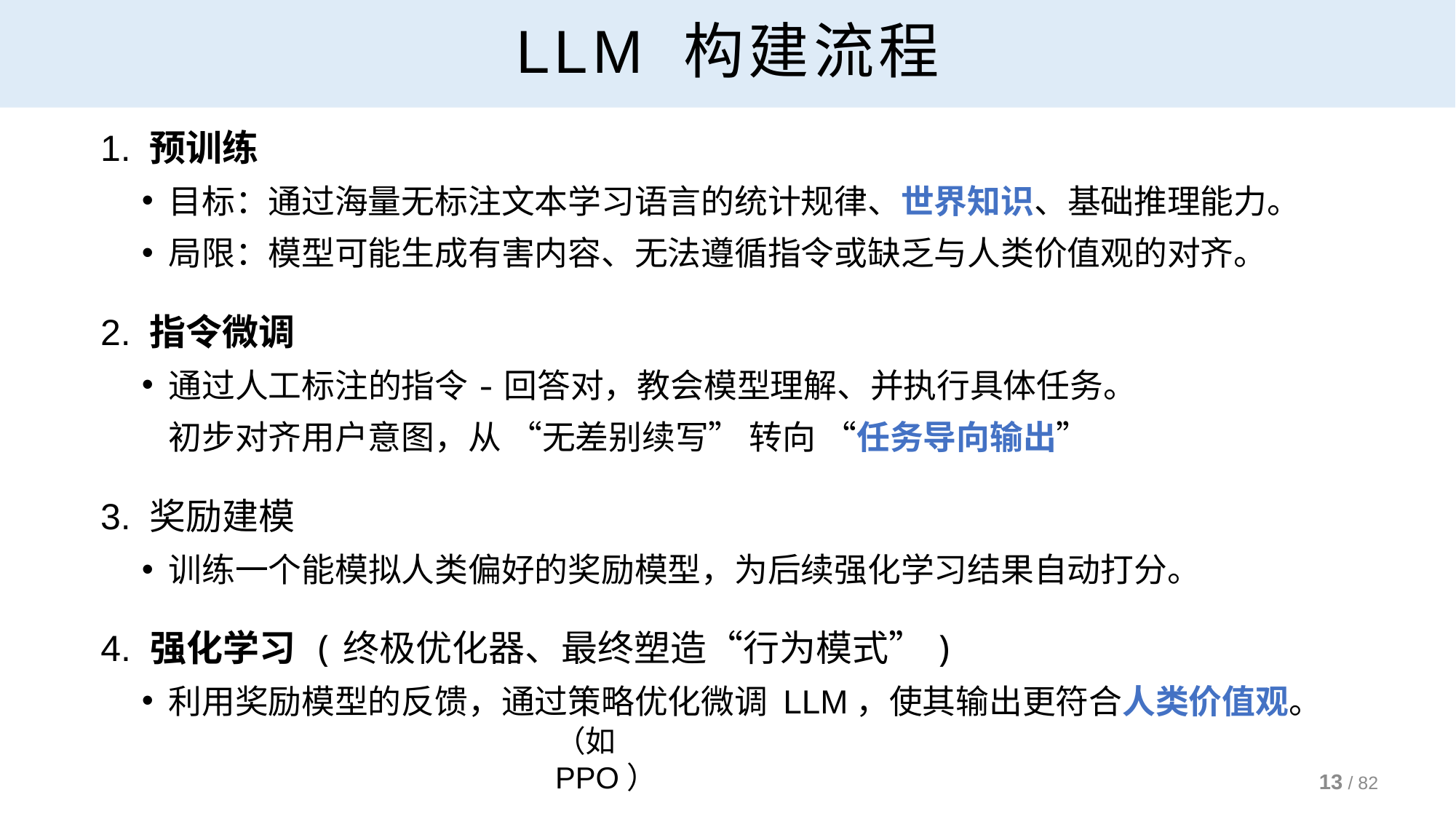

# LLM 构建流程
1. 预训练
目标：通过海量无标注文本学习语言的统计规律、世界知识、基础推理能力。
局限：模型可能生成有害内容、无法遵循指令或缺乏与人类价值观的对齐。
2. 指令微调
通过人工标注的指令-回答对，教会模型理解、并执行具体任务。
初步对齐用户意图，从 “无差别续写” 转向 “任务导向输出”
3. 奖励建模
训练一个能模拟人类偏好的奖励模型，为后续强化学习结果自动打分。
4. 强化学习 (终极优化器、最终塑造“行为模式”)
利用奖励模型的反馈，通过策略优化微调 LLM，使其输出更符合人类价值观。
（如 PPO）
13 / 82